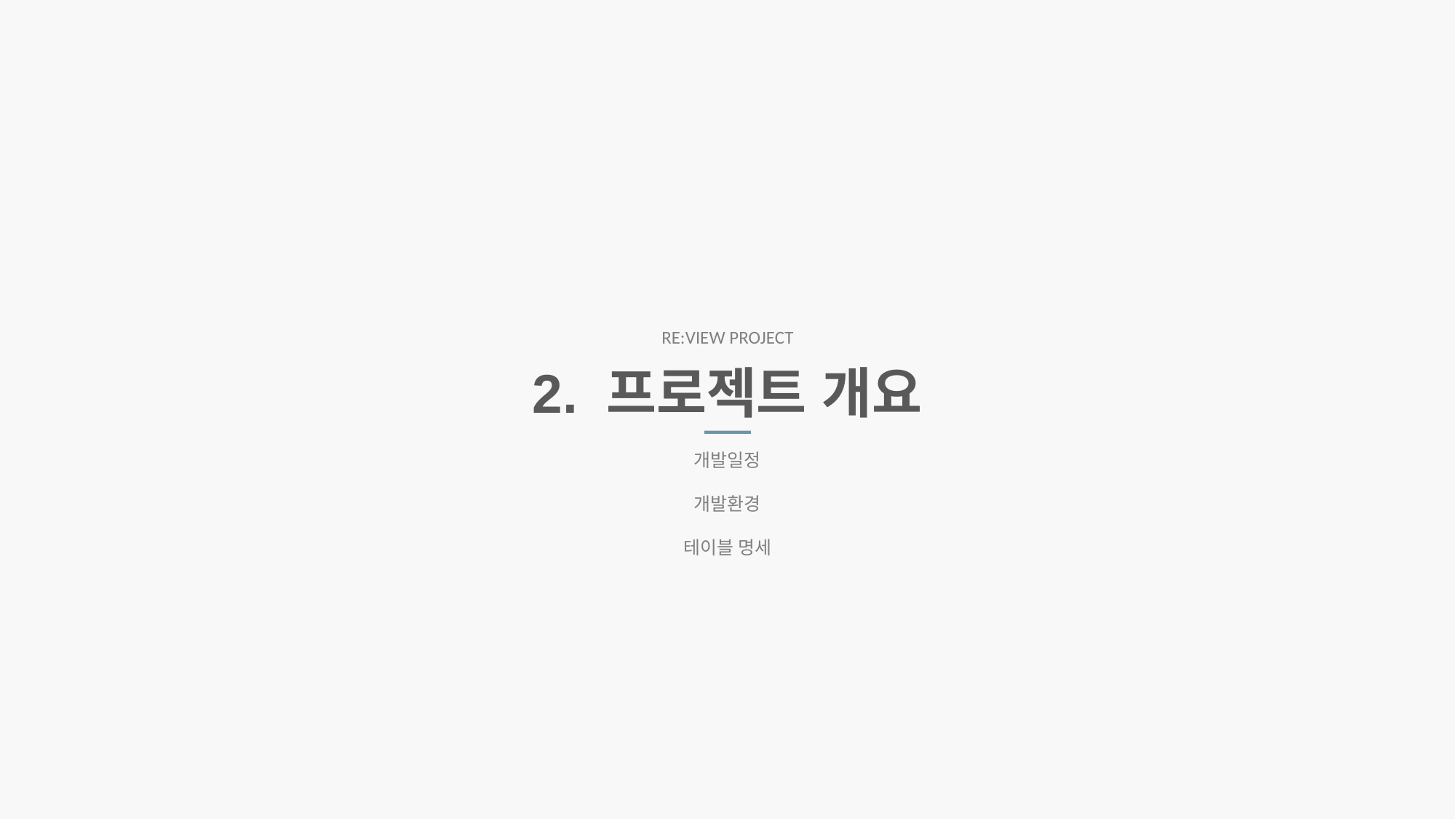

RE:VIEW PROJECT
2. 프로젝트 개요

개발일정

개발환경

테이블 명세